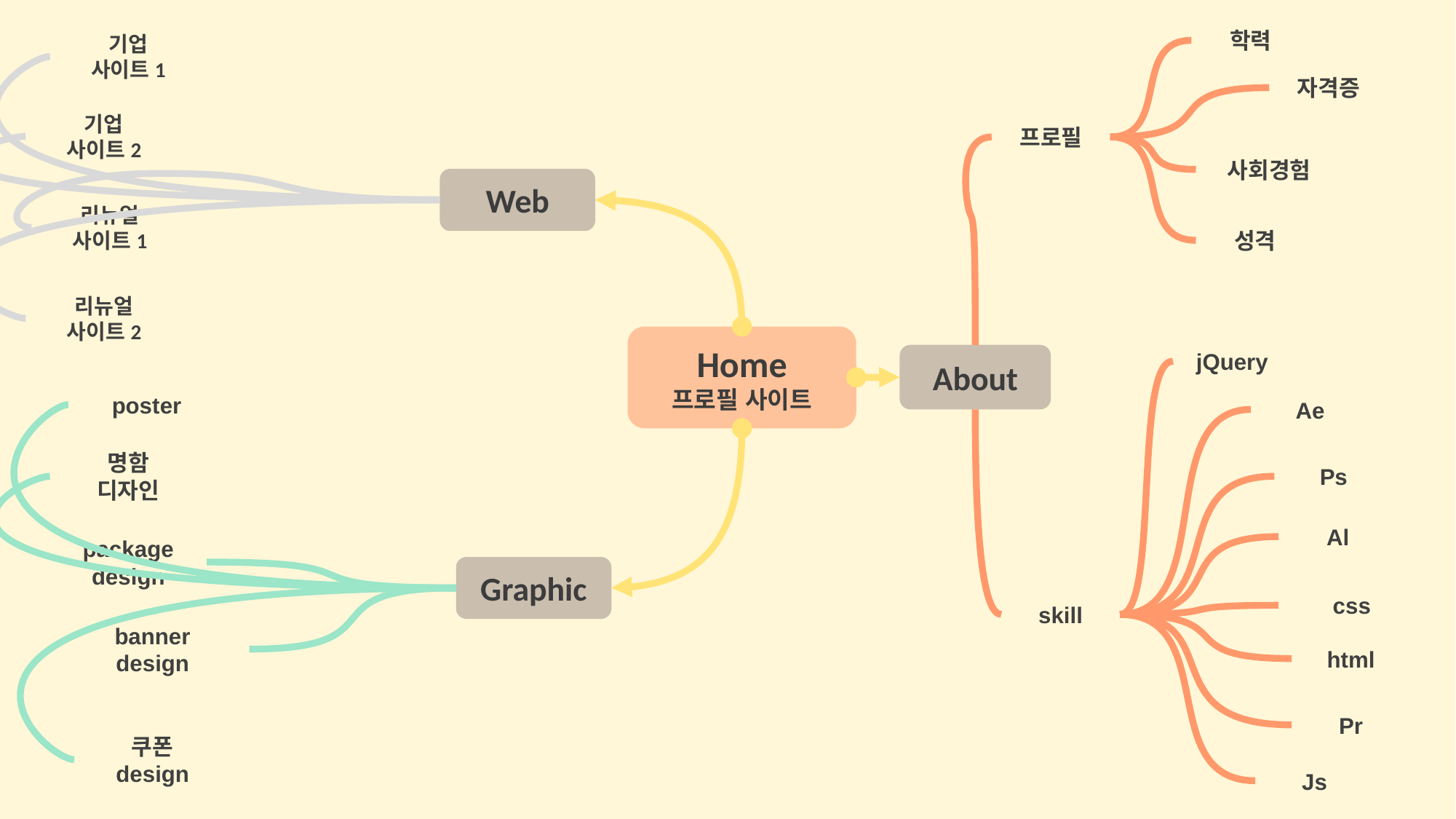

기업
사이트1
학력
자격증
기업
사이트2
프로필
사회경험
Web
리뉴얼
사이트1
성격
리뉴얼
사이트2
Home
프로필 사이트
About
jQuery
poster
Ae
명함
디자인
Ps
Al
package
design
Graphic
css
skill
banner
design
html
Pr
쿠폰
design
Js